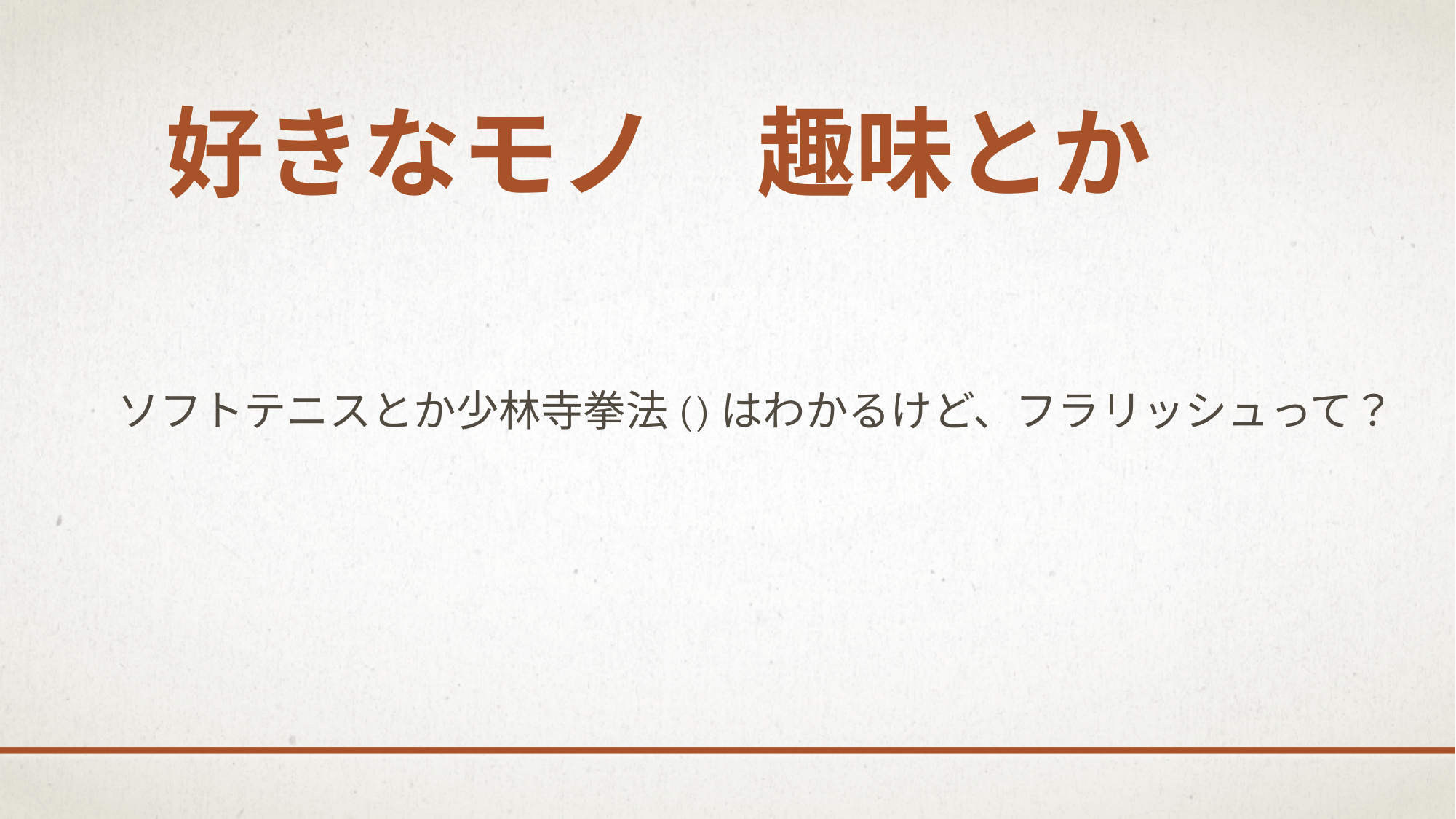

# 好きなモノ　趣味とか
ソフトテニスとか少林寺拳法()はわかるけど、フラリッシュって？